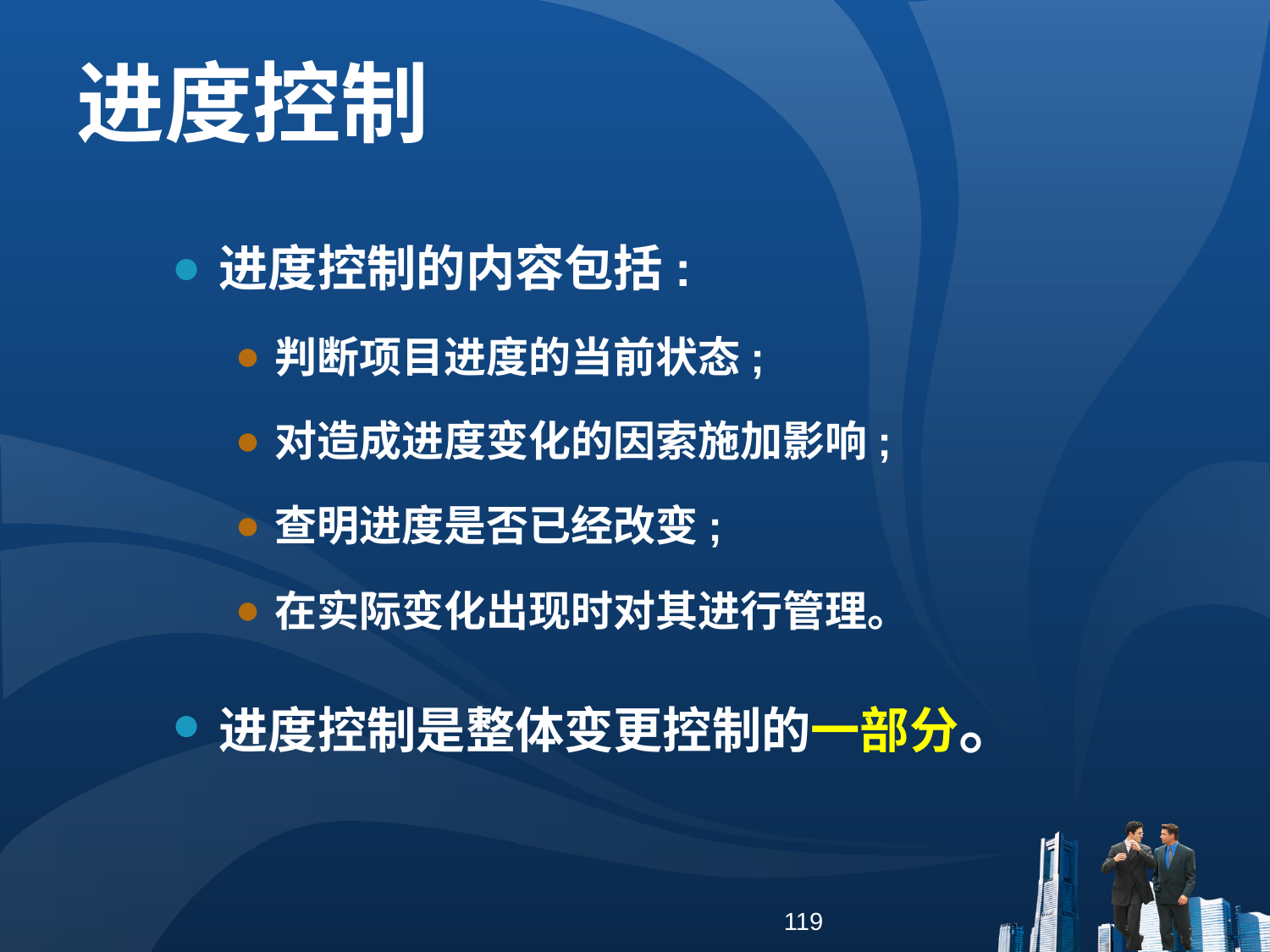

进度控制
进度控制的内容包括:
判断项目进度的当前状态;
对造成进度变化的因索施加影响;
查明进度是否已经改变;
在实际变化出现时对其进行管理。
进度控制是整体变更控制的一部分。
119